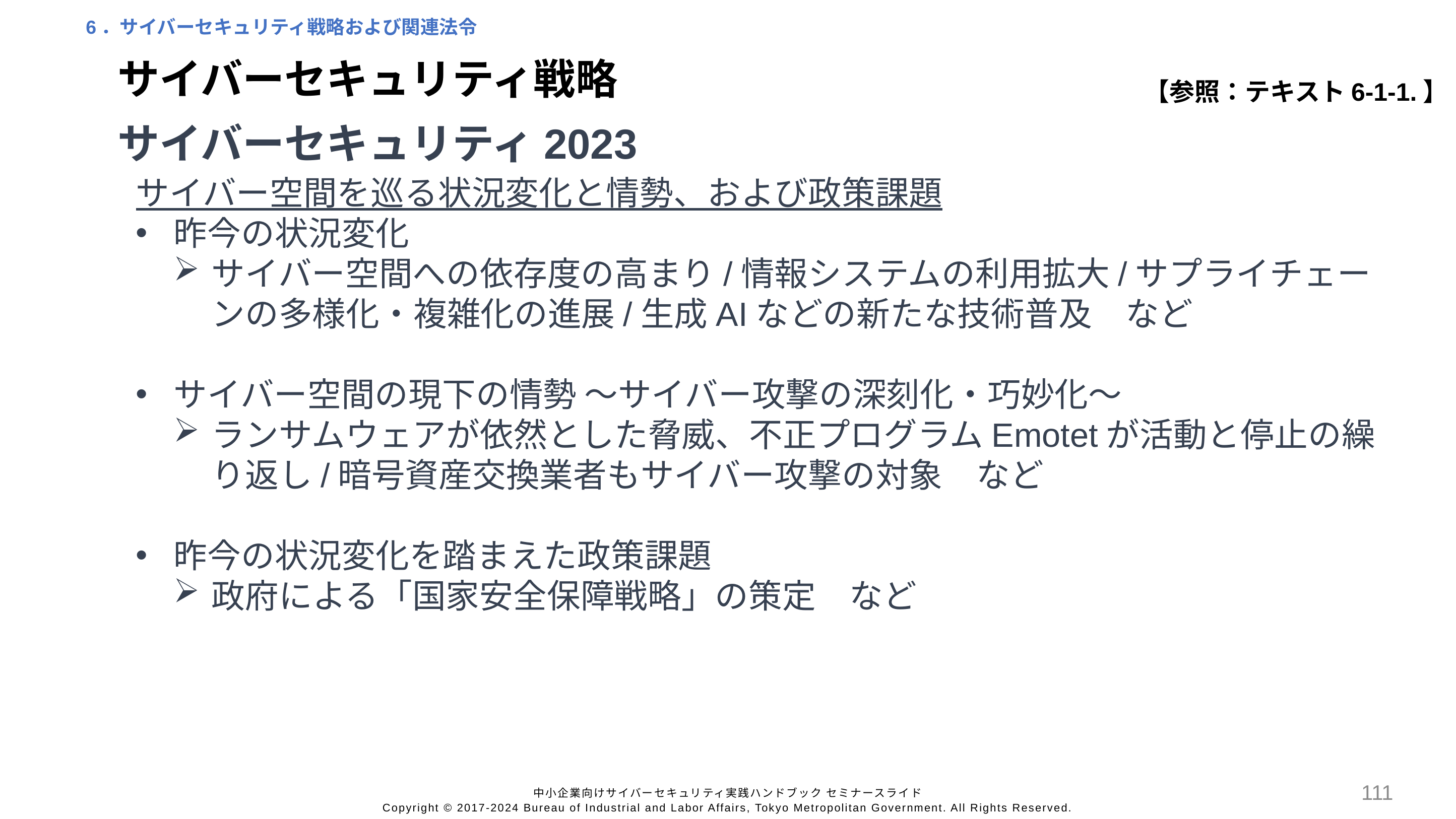

6．サイバーセキュリティ戦略および関連法令
サイバーセキュリティ戦略
【参照：テキスト6-1-1.】
サイバーセキュリティ2023
サイバー空間を巡る状況変化と情勢、および政策課題
昨今の状況変化
サイバー空間への依存度の高まり/情報システムの利⽤拡⼤/サプライチェーンの多様化・複雑化の進展/⽣成AIなどの新たな技術普及　など

サイバー空間の現下の情勢 ～サイバー攻撃の深刻化・巧妙化～
ランサムウェアが依然とした脅威、不正プログラムEmotetが活動と停止の繰り返し/暗号資産交換業者もサイバー攻撃の対象　など

昨今の状況変化を踏まえた政策課題
政府による「国家安全保障戦略」の策定　など
111